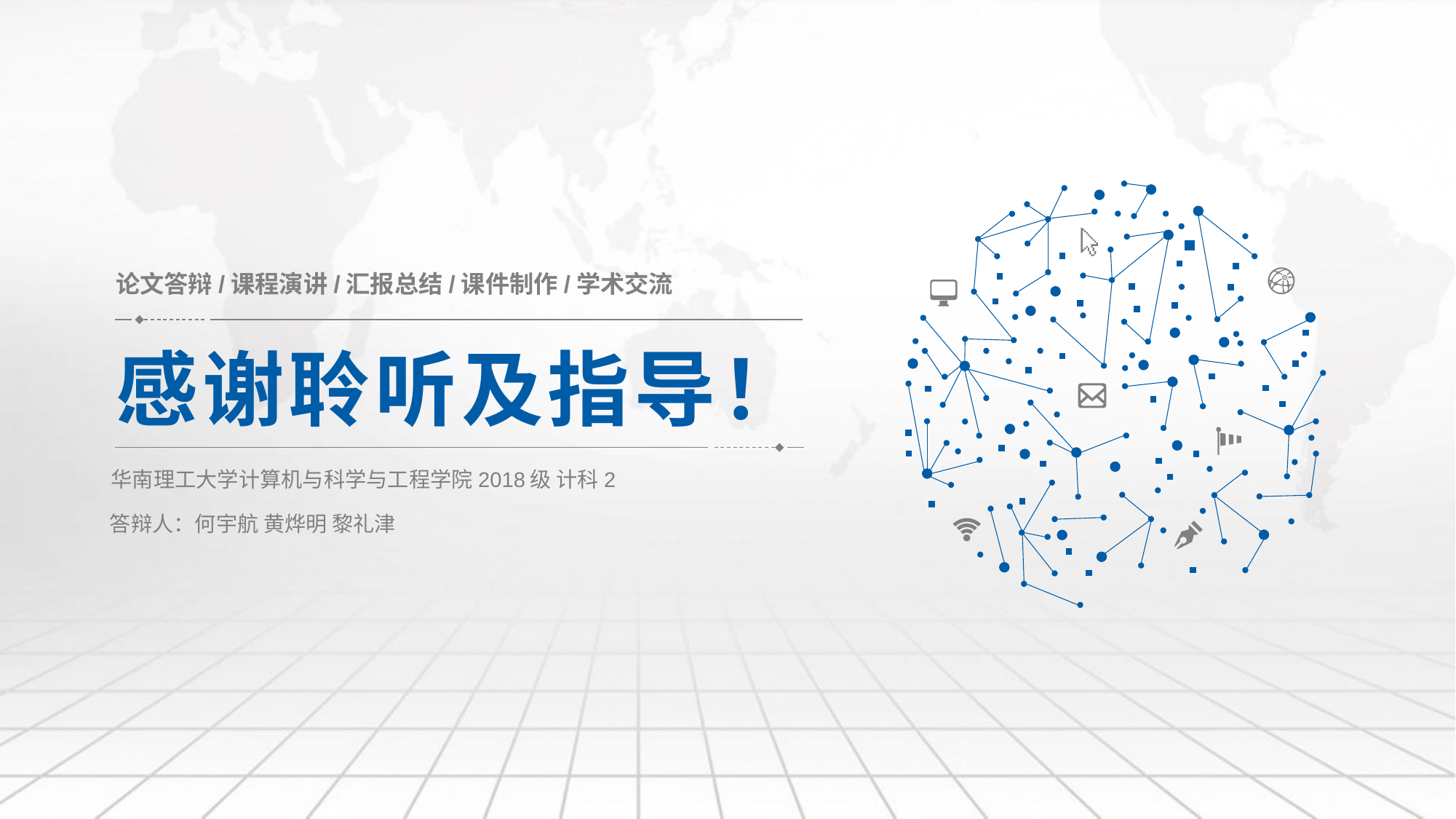

论文答辩/课程演讲/汇报总结/课件制作/学术交流
感谢聆听及指导！
华南理工大学计算机与科学与工程学院2018级 计科2
答辩人：何宇航 黄烨明 黎礼津